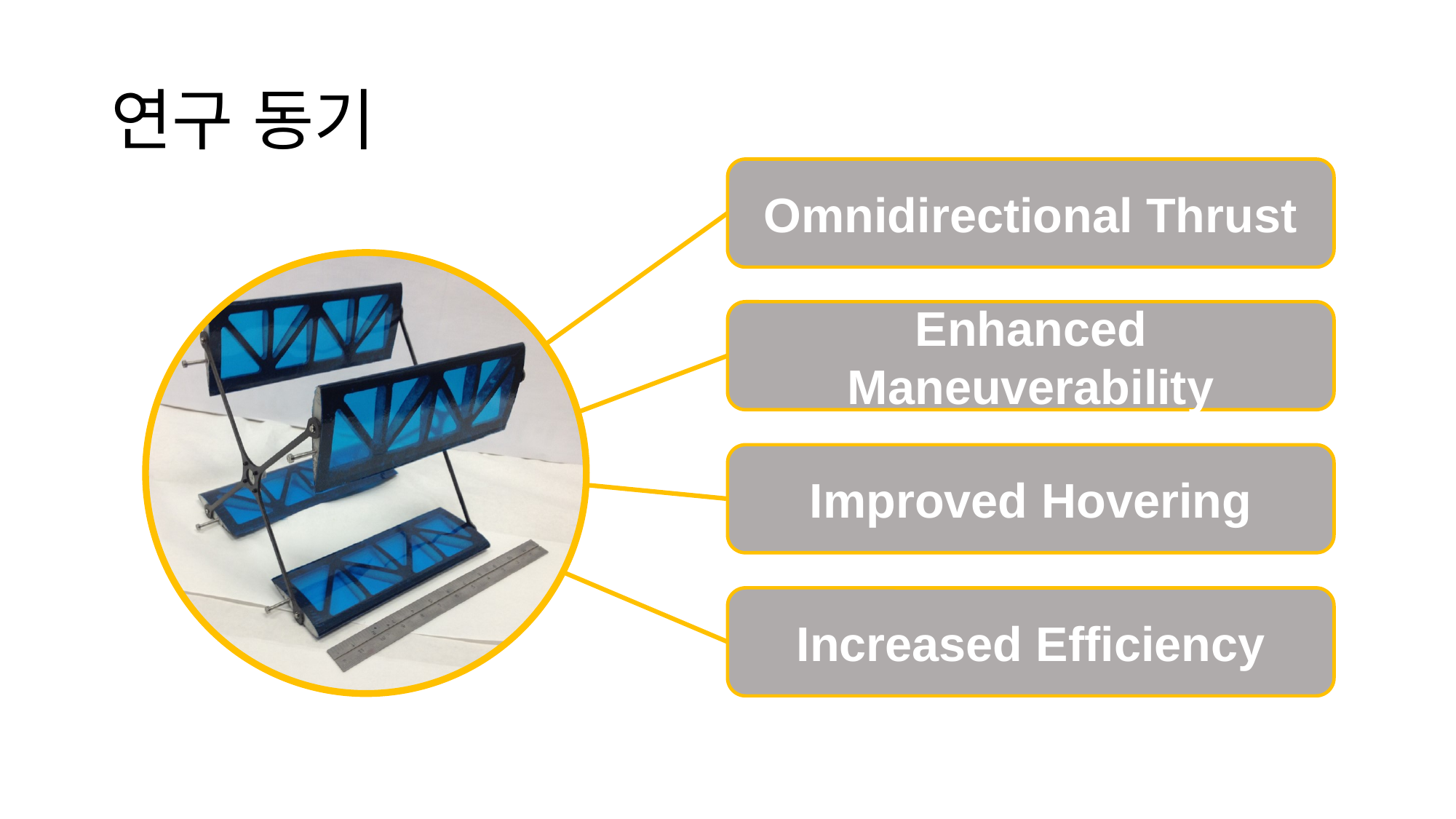

# 연구 동기
Omnidirectional Thrust

Enhanced Maneuverability
Improved Hovering
Increased Efficiency